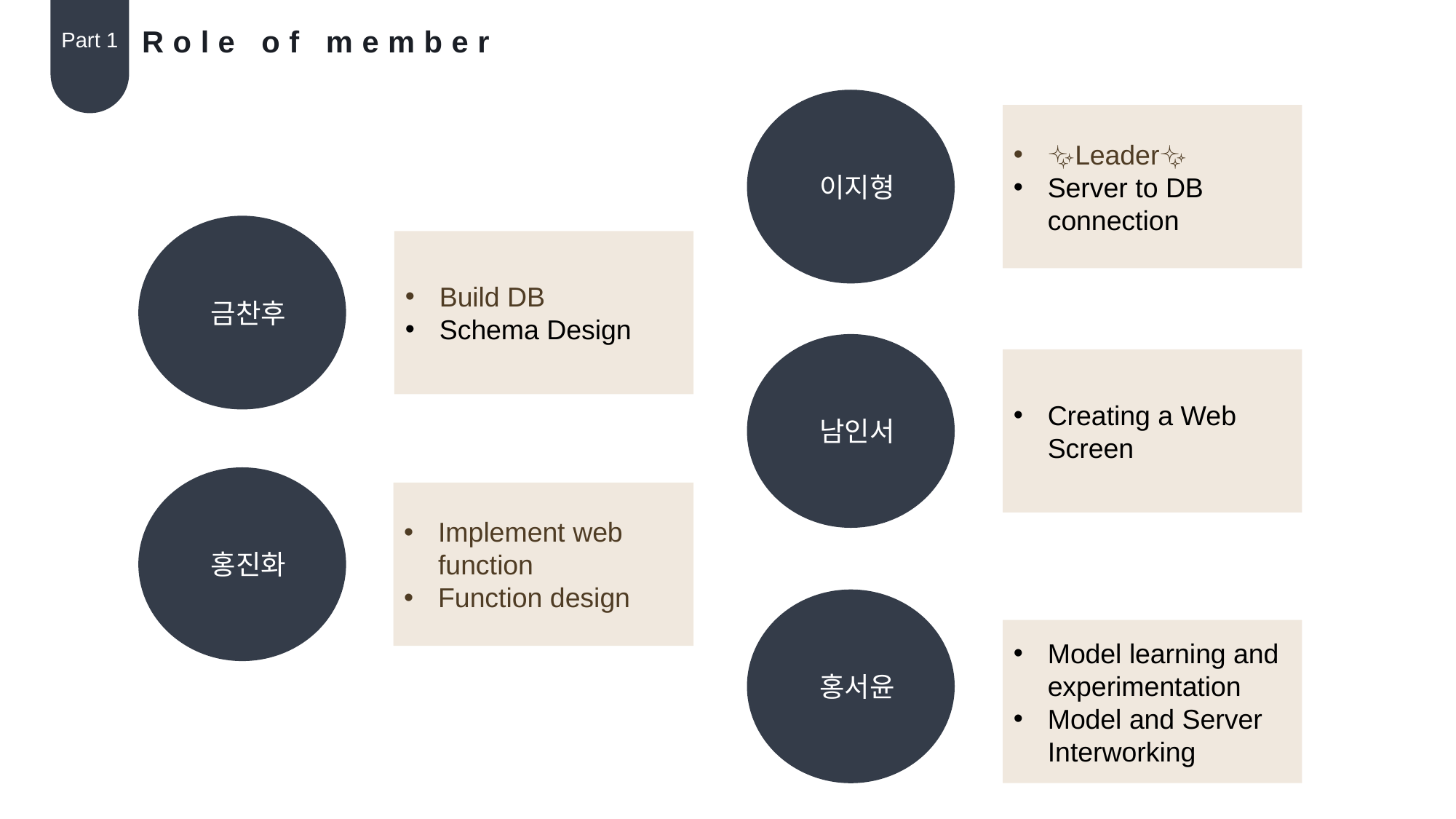

Role of member
Part 1
 이지형
✨Leader✨
Server to DB connection
 금찬후
Build DB
Schema Design
 남인서
Creating a Web Screen
 홍진화
Implement web function
Function design
 홍서윤
Model learning and experimentation
Model and Server Interworking